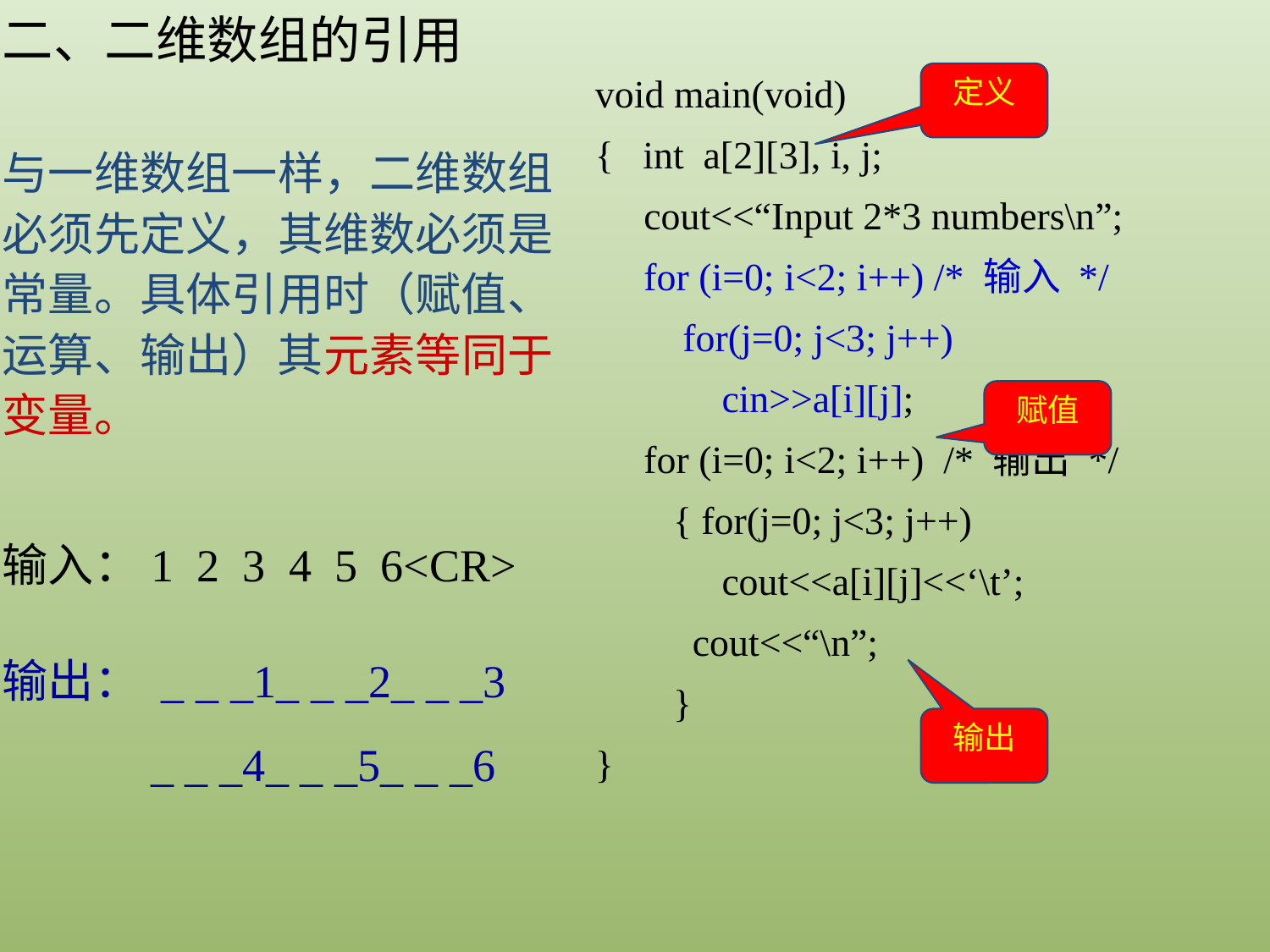

二、二维数组的引用
void main(void)
{   int  a[2][3], i, j;
     cout<<“Input 2*3 numbers\n”;
     for (i=0; i<2; i++) /* 输入 */
         for(j=0; j<3; j++)
             cin>>a[i][j];
     for (i=0; i<2; i++)  /* 输出 */
        { for(j=0; j<3; j++)
             cout<<a[i][j]<<‘\t’;
          cout<<“\n”;
        }
}
定义
与一维数组一样，二维数组必须先定义，其维数必须是常量。具体引用时（赋值、运算、输出）其元素等同于变量。
赋值
输入：1  2  3  4  5  6<CR>
输出： _ _ _1_ _ _2_ _ _3
             _ _ _4_ _ _5_ _ _6
输出
303